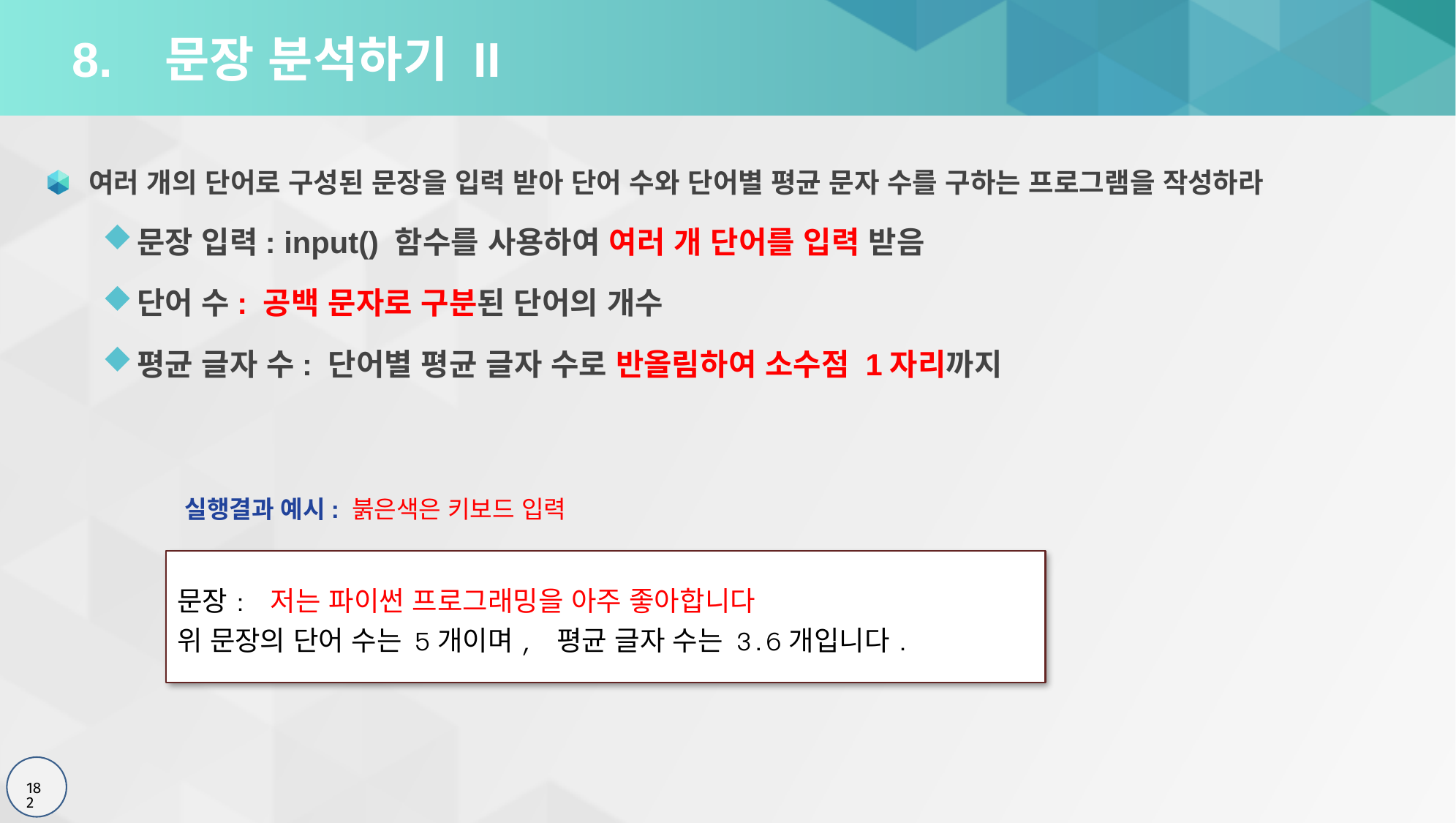

# 8.   문장 분석하기 II
여러 개의 단어로 구성된 문장을 입력 받아 단어 수와 단어별 평균 문자 수를 구하는 프로그램을 작성하라
문장 입력: input() 함수를 사용하여 여러 개 단어를 입력 받음
단어 수: 공백 문자로 구분된 단어의 개수
평균 글자 수: 단어별 평균 글자 수로 반올림하여 소수점 1자리까지
실행결과 예시: 붉은색은 키보드 입력
문장: 저는 파이썬 프로그래밍을 아주 좋아합니다
위 문장의 단어 수는 5개이며, 평균 글자 수는 3.6개입니다.